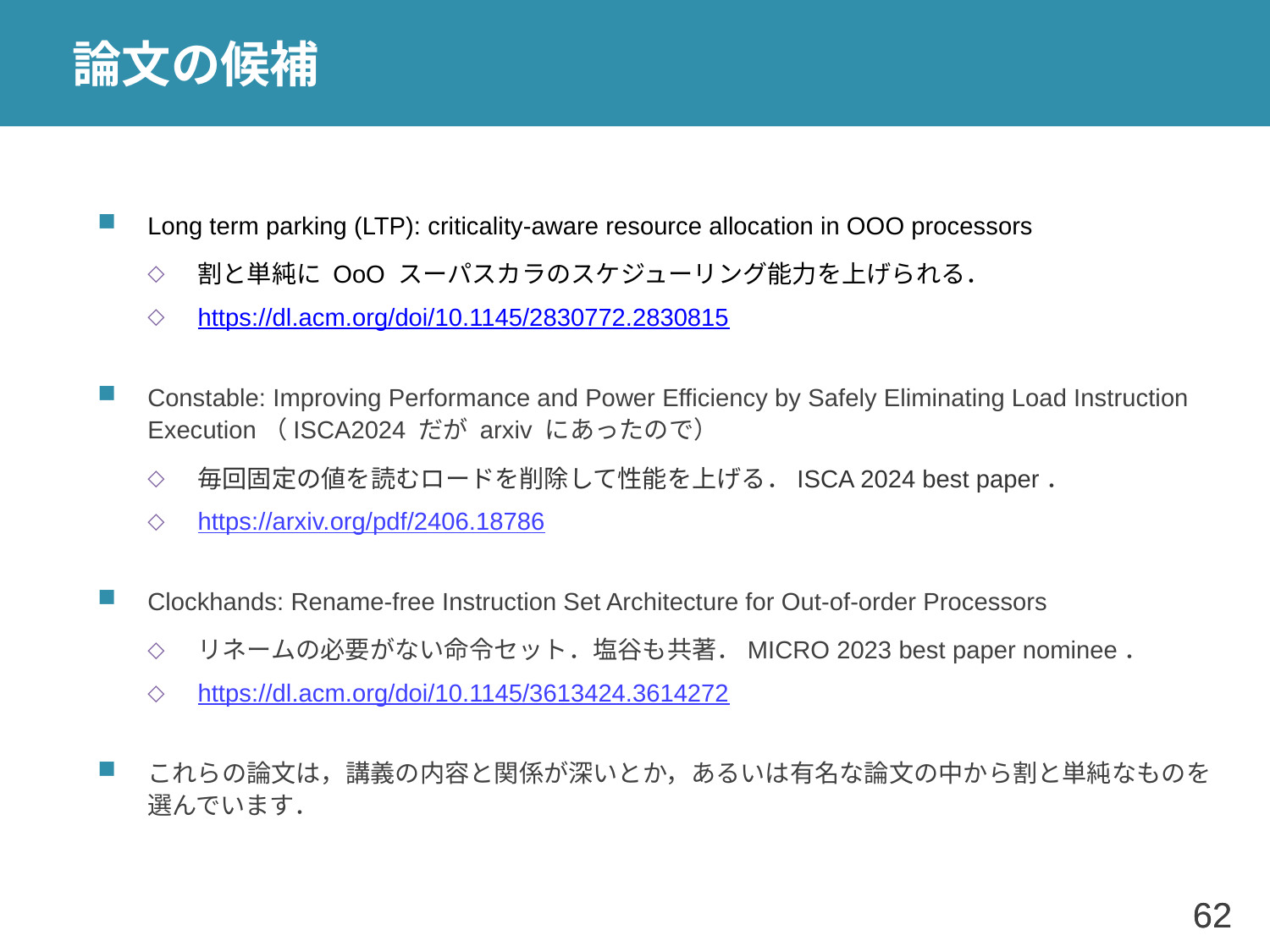

# 論文の候補
Long term parking (LTP): criticality-aware resource allocation in OOO processors
割と単純に OoO スーパスカラのスケジューリング能力を上げられる．
https://dl.acm.org/doi/10.1145/2830772.2830815
Constable: Improving Performance and Power Efficiency by Safely Eliminating Load Instruction Execution（ISCA2024 だが arxiv にあったので）
毎回固定の値を読むロードを削除して性能を上げる．ISCA 2024 best paper．
https://arxiv.org/pdf/2406.18786
Clockhands: Rename-free Instruction Set Architecture for Out-of-order Processors
リネームの必要がない命令セット．塩谷も共著．MICRO 2023 best paper nominee．
https://dl.acm.org/doi/10.1145/3613424.3614272
これらの論文は，講義の内容と関係が深いとか，あるいは有名な論文の中から割と単純なものを選んでいます．